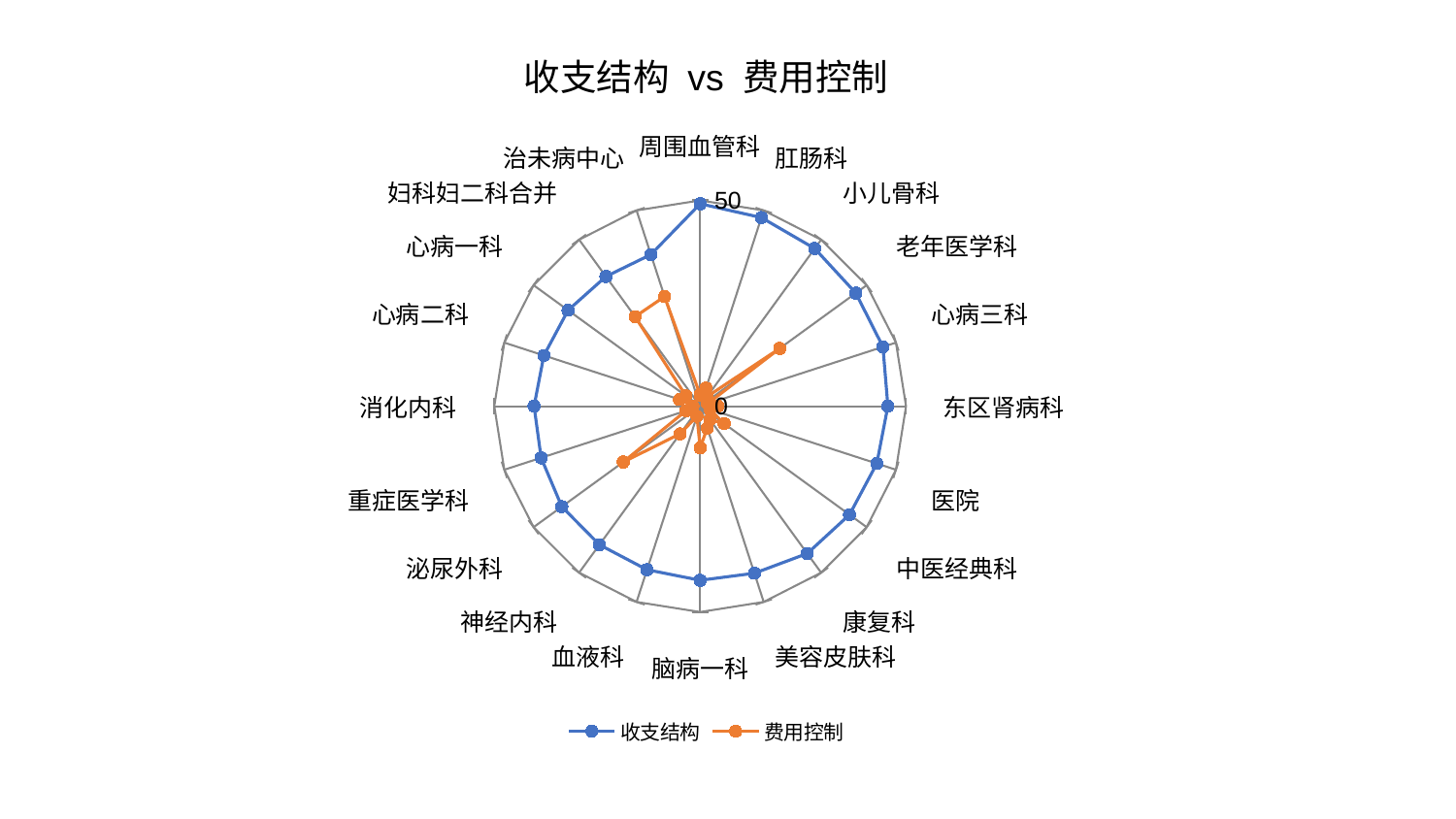

### Chart: 收支结构 vs 费用控制

| Category | 收支结构 | 费用控制 |
|---|---|---|
| 周围血管科 | 49.17870386800844 | 2.7141418299739986 |
| 肛肠科 | 48.1761320613123 | 4.615288667245338 |
| 小儿骨科 | 47.345311594841526 | 2.8321411397584653 |
| 老年医学科 | 46.74094434122343 | 23.89102295874879 |
| 心病三科 | 46.674918378772084 | 1.887901323886703 |
| 东区肾病科 | 45.590736420961974 | 4.332767147702675 |
| 医院 | 45.12190083528947 | 2.5051169345363866 |
| 中医经典科 | 44.840212345838225 | 7.196776788661434 |
| 康复科 | 44.25195963125913 | 4.074252082419251 |
| 美容皮肤科 | 42.67550332474629 | 5.578204725633405 |
| 脑病一科 | 42.296864671971626 | 10.122803096364105 |
| 血液科 | 41.78324089798935 | 2.562087146102028 |
| 神经内科 | 41.60926365399533 | 8.299896172247193 |
| 泌尿外科 | 41.52738914233885 | 23.093306108769408 |
| 重症医学科 | 40.60107044076259 | 3.6396152032681117 |
| 消化内科 | 40.33176117972464 | 1.7726947722819468 |
| 心病二科 | 39.906932491018544 | 5.270309483999622 |
| 心病一科 | 39.64939481956954 | 4.299124635121242 |
| 妇科妇二科合并 | 38.93839783758429 | 26.888383745007868 |
| 治未病中心 | 38.72789884101734 | 28.000756165466274 |
29